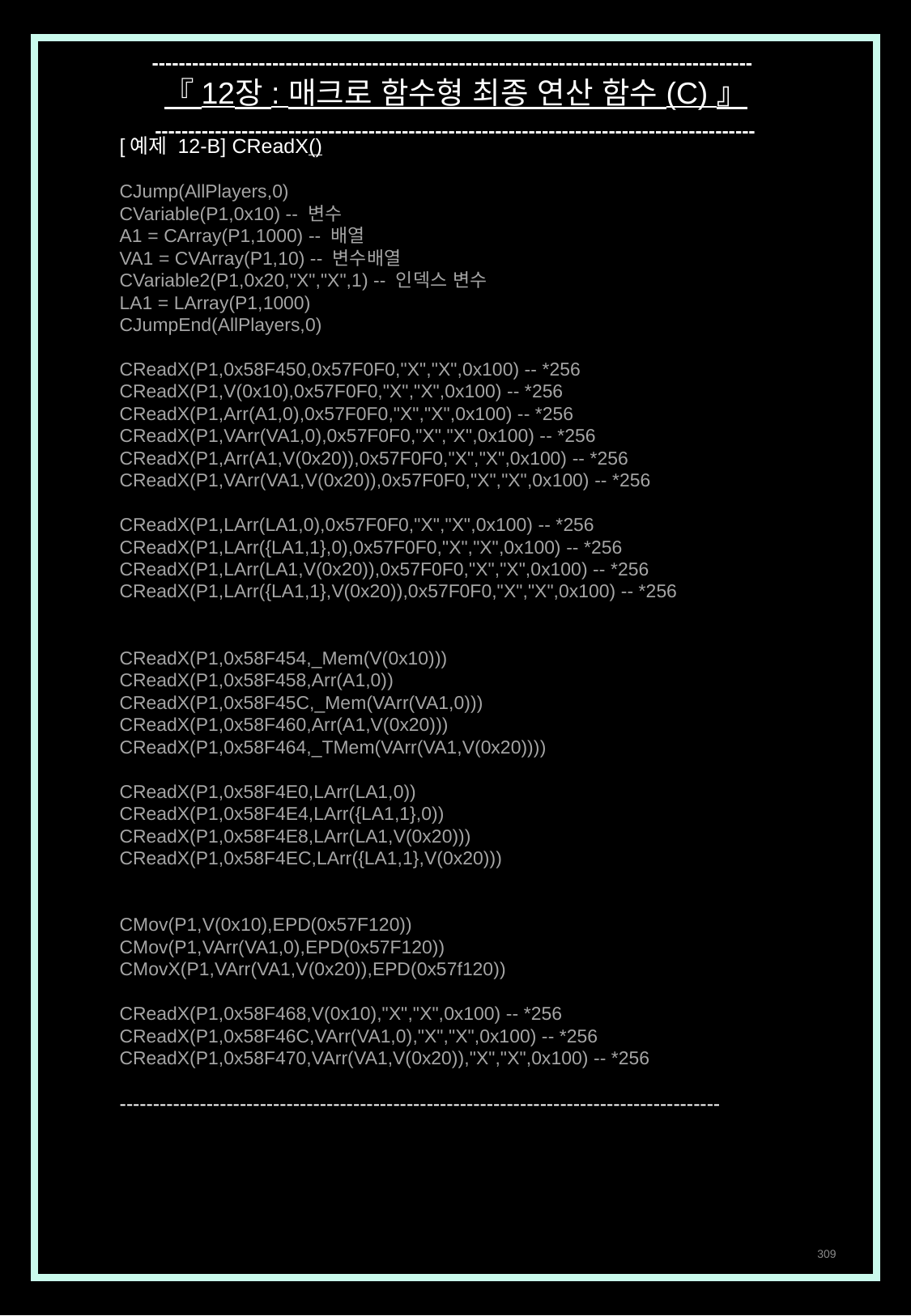

------------------------------------------------------------------------------------------
『 12장 : 매크로 함수형 최종 연산 함수 (C) 』
------------------------------------------------------------------------------------------
[예제 12-B] CReadX()

CJump(AllPlayers,0)
CVariable(P1,0x10) -- 변수
A1 = CArray(P1,1000) -- 배열
VA1 = CVArray(P1,10) -- 변수배열
CVariable2(P1,0x20,"X","X",1) -- 인덱스 변수
LA1 = LArray(P1,1000)
CJumpEnd(AllPlayers,0)

CReadX(P1,0x58F450,0x57F0F0,"X","X",0x100) -- *256
CReadX(P1,V(0x10),0x57F0F0,"X","X",0x100) -- *256
CReadX(P1,Arr(A1,0),0x57F0F0,"X","X",0x100) -- *256
CReadX(P1,VArr(VA1,0),0x57F0F0,"X","X",0x100) -- *256
CReadX(P1,Arr(A1,V(0x20)),0x57F0F0,"X","X",0x100) -- *256
CReadX(P1,VArr(VA1,V(0x20)),0x57F0F0,"X","X",0x100) -- *256

CReadX(P1,LArr(LA1,0),0x57F0F0,"X","X",0x100) -- *256
CReadX(P1,LArr({LA1,1},0),0x57F0F0,"X","X",0x100) -- *256
CReadX(P1,LArr(LA1,V(0x20)),0x57F0F0,"X","X",0x100) -- *256
CReadX(P1,LArr({LA1,1},V(0x20)),0x57F0F0,"X","X",0x100) -- *256

CReadX(P1,0x58F454,_Mem(V(0x10)))
CReadX(P1,0x58F458,Arr(A1,0))
CReadX(P1,0x58F45C,_Mem(VArr(VA1,0)))
CReadX(P1,0x58F460,Arr(A1,V(0x20)))
CReadX(P1,0x58F464,_TMem(VArr(VA1,V(0x20))))

CReadX(P1,0x58F4E0,LArr(LA1,0))
CReadX(P1,0x58F4E4,LArr({LA1,1},0))
CReadX(P1,0x58F4E8,LArr(LA1,V(0x20)))
CReadX(P1,0x58F4EC,LArr({LA1,1},V(0x20)))

CMov(P1,V(0x10),EPD(0x57F120))
CMov(P1,VArr(VA1,0),EPD(0x57F120))
CMovX(P1,VArr(VA1,V(0x20)),EPD(0x57f120))

CReadX(P1,0x58F468,V(0x10),"X","X",0x100) -- *256
CReadX(P1,0x58F46C,VArr(VA1,0),"X","X",0x100) -- *256
CReadX(P1,0x58F470,VArr(VA1,V(0x20)),"X","X",0x100) -- *256

------------------------------------------------------------------------------------------
309